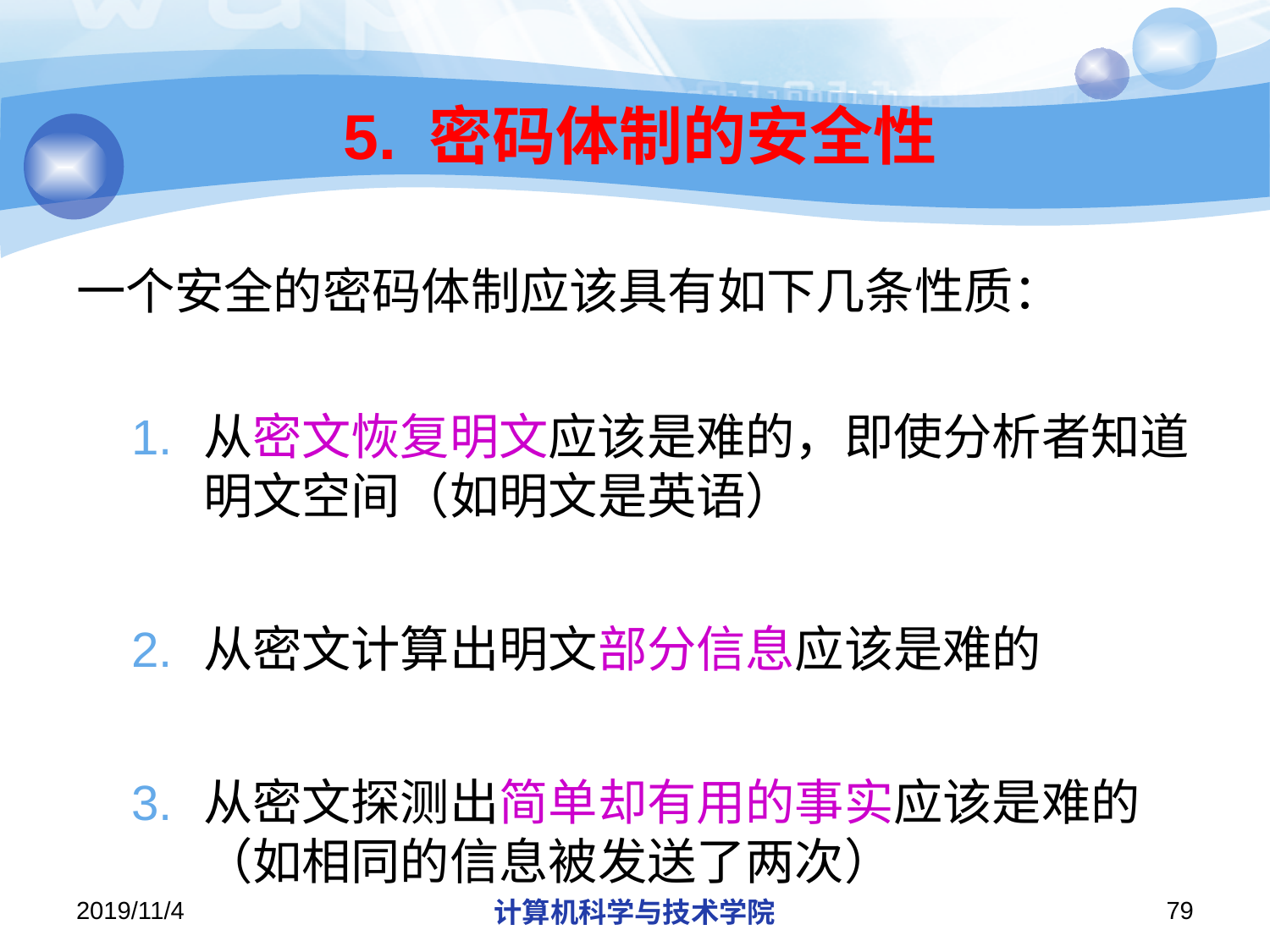

# 5. 密码体制的安全性
一个安全的密码体制应该具有如下几条性质：

从密文恢复明文应该是难的，即使分析者知道明文空间（如明文是英语）

从密文计算出明文部分信息应该是难的

从密文探测出简单却有用的事实应该是难的（如相同的信息被发送了两次）
2019/11/4
计算机科学与技术学院
79